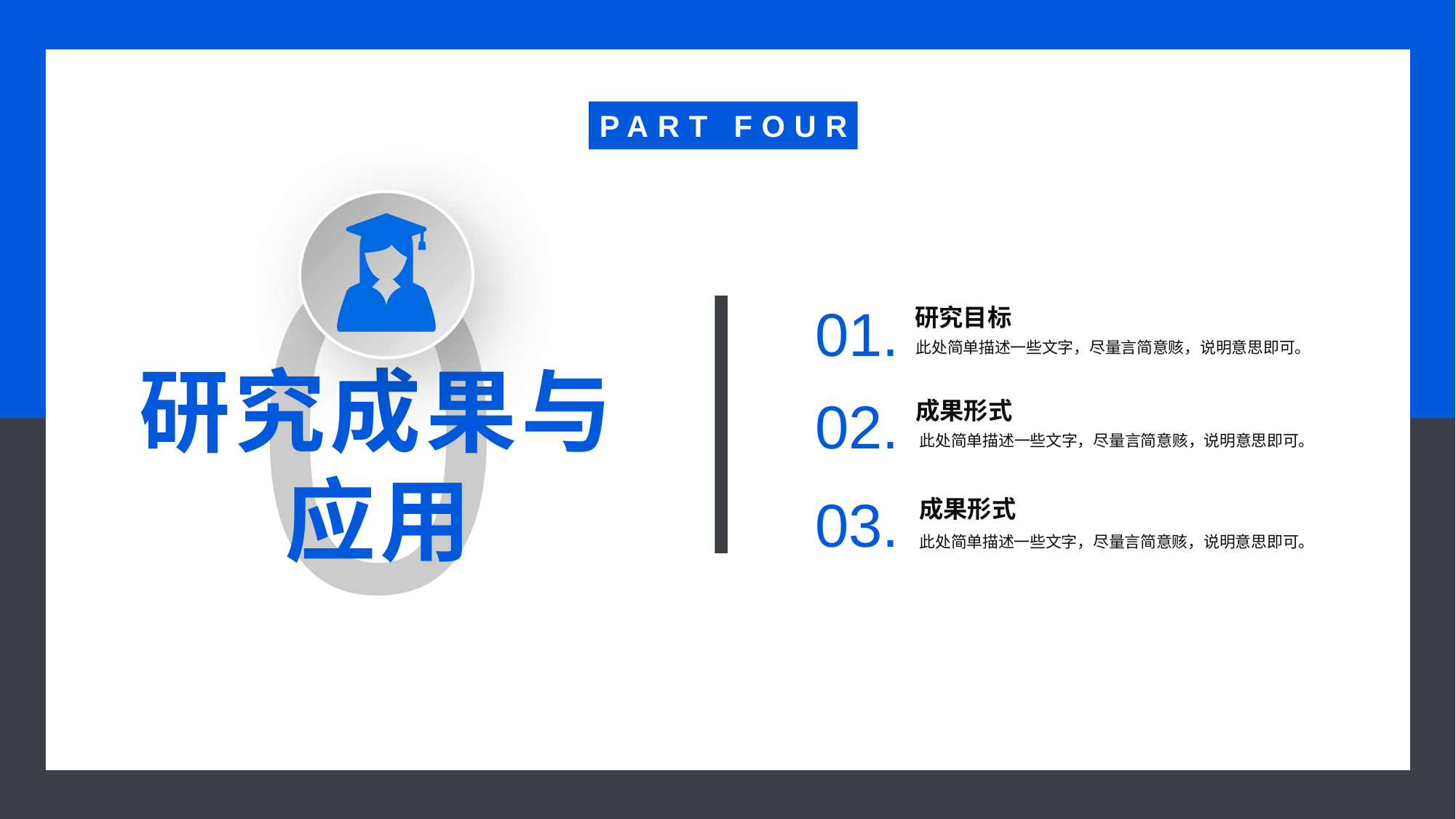

PART FOUR
04

01.
研究目标
此处简单描述一些文字，尽量言简意赅，说明意思即可。

研究成果与应用
02.
成果形式
此处简单描述一些文字，尽量言简意赅，说明意思即可。
03.
成果形式
此处简单描述一些文字，尽量言简意赅，说明意思即可。